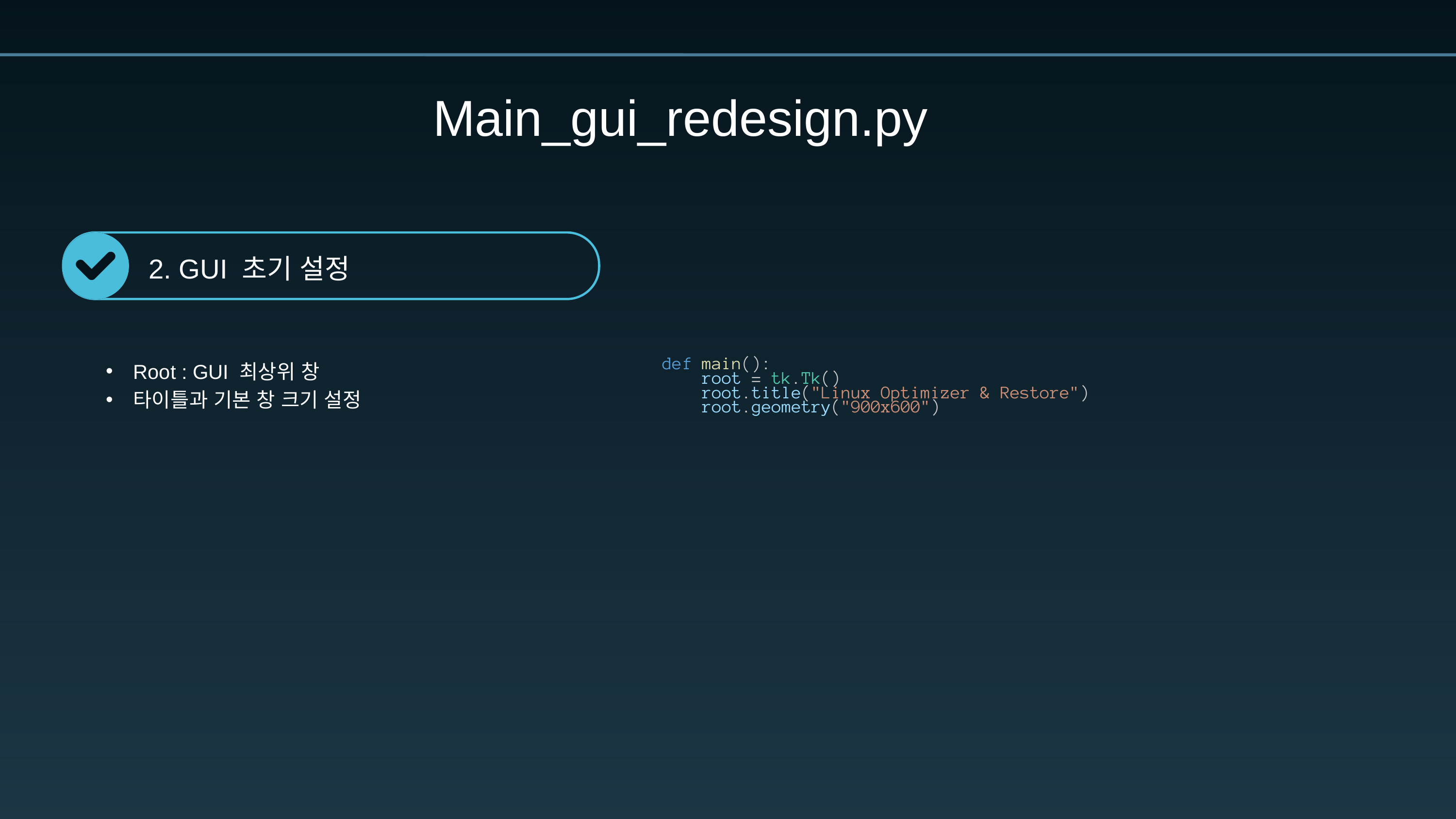

Main_gui_redesign.py

2. GUI 초기 설정
Root : GUI 최상위 창
타이틀과 기본 창 크기 설정
def main():
    root = tk.Tk()
    root.title("Linux Optimizer & Restore")
    root.geometry("900x600")